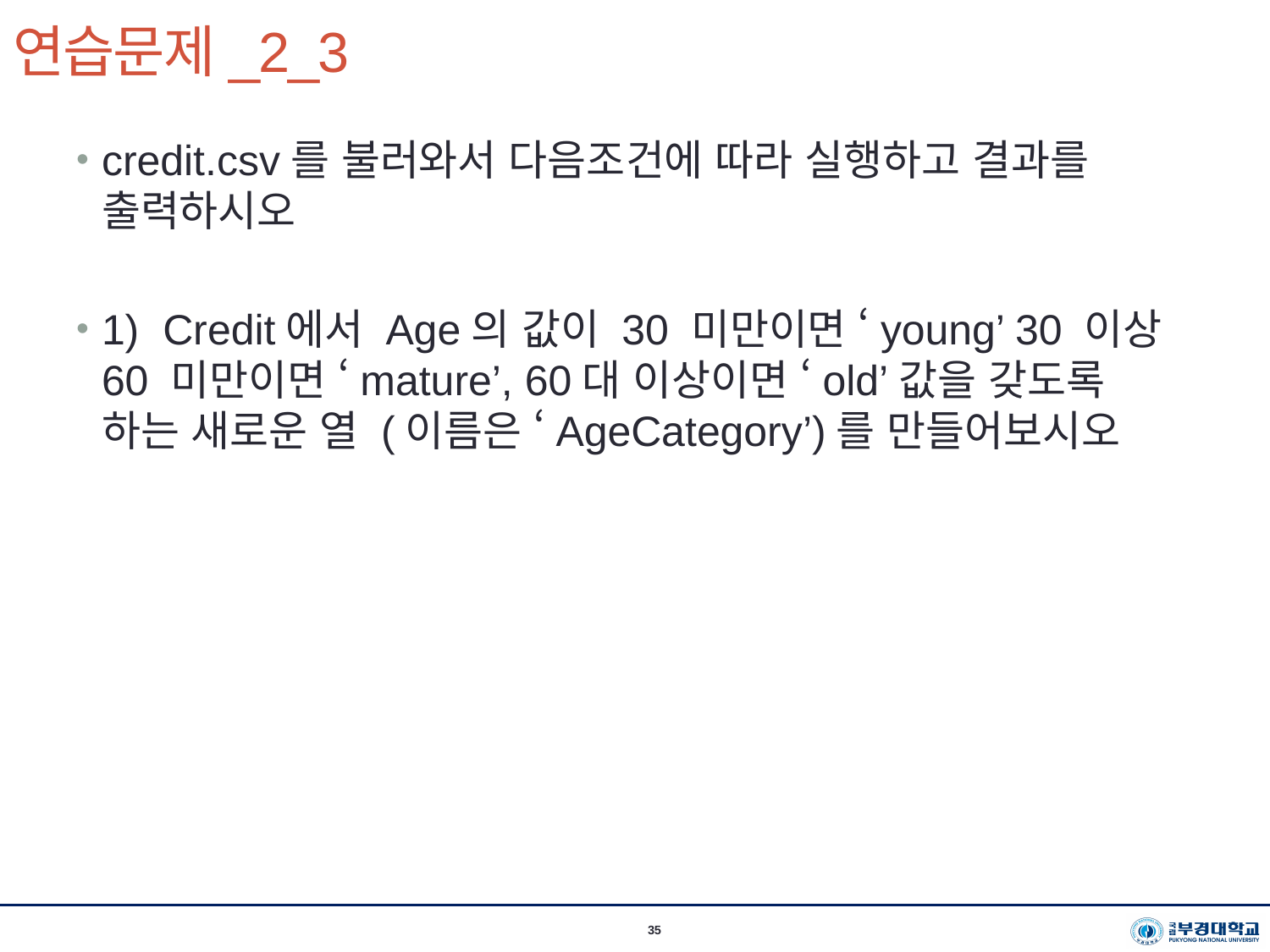

# 연습문제_2_3
시스템경영공학부 이지환 교수(2020-2학기)
35
credit.csv를 불러와서 다음조건에 따라 실행하고 결과를 출력하시오

1)  Credit에서 Age의 값이 30 미만이면 ‘young’ 30 이상 60 미만이면 ‘mature’, 60대 이상이면 ‘old’값을 갖도록 하는 새로운 열 (이름은 ‘AgeCategory’)를 만들어보시오